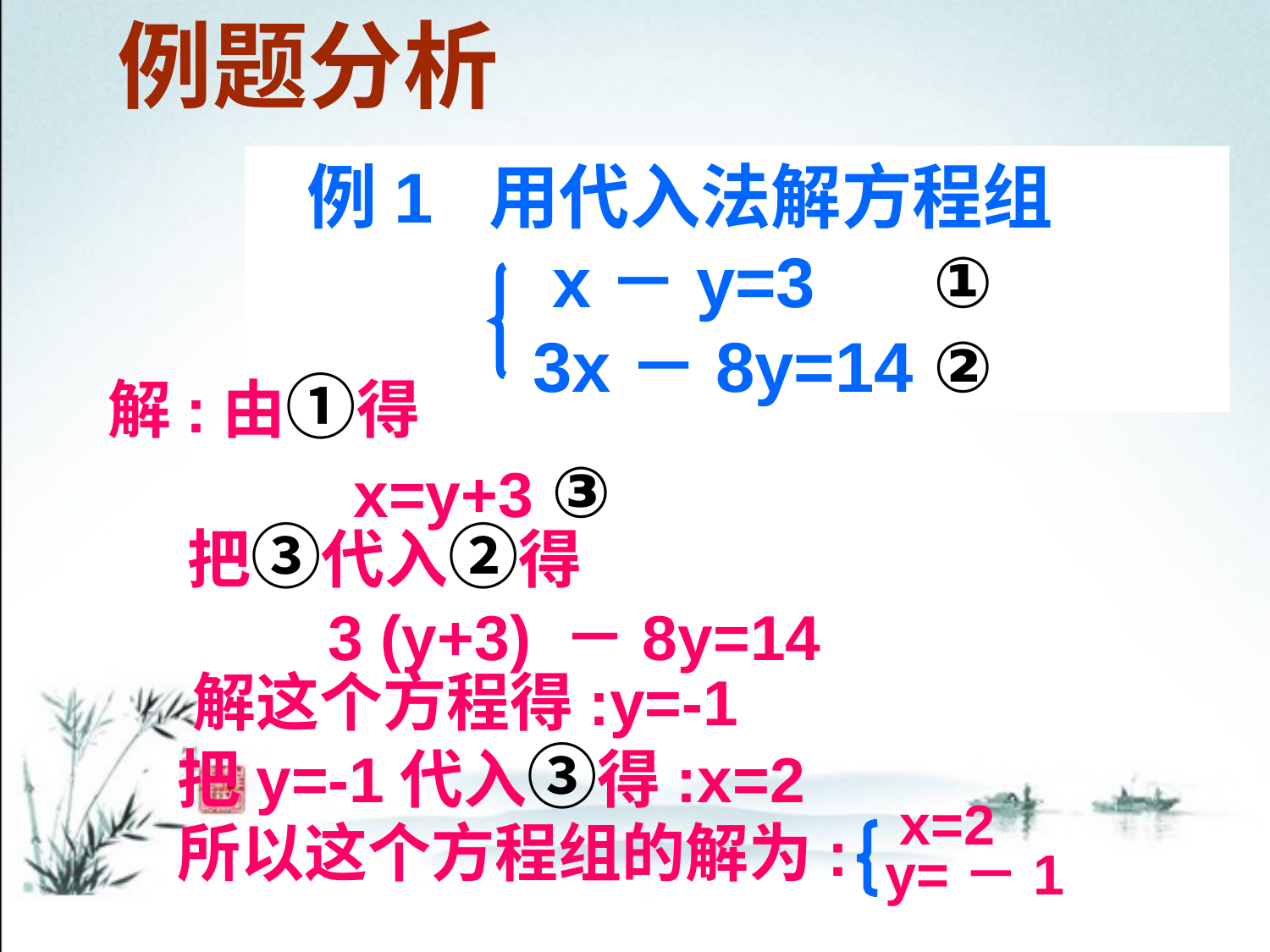

例题分析
  例1  用代入法解方程组
               x－y=3      ①
              3x－8y=14 ②

解:由①得
              x=y+3 ③
把③代入②得
        3 (y+3) －8y=14
解这个方程得:y=-1
把y=-1代入③得:x=2
x=2

y=－1
所以这个方程组的解为: